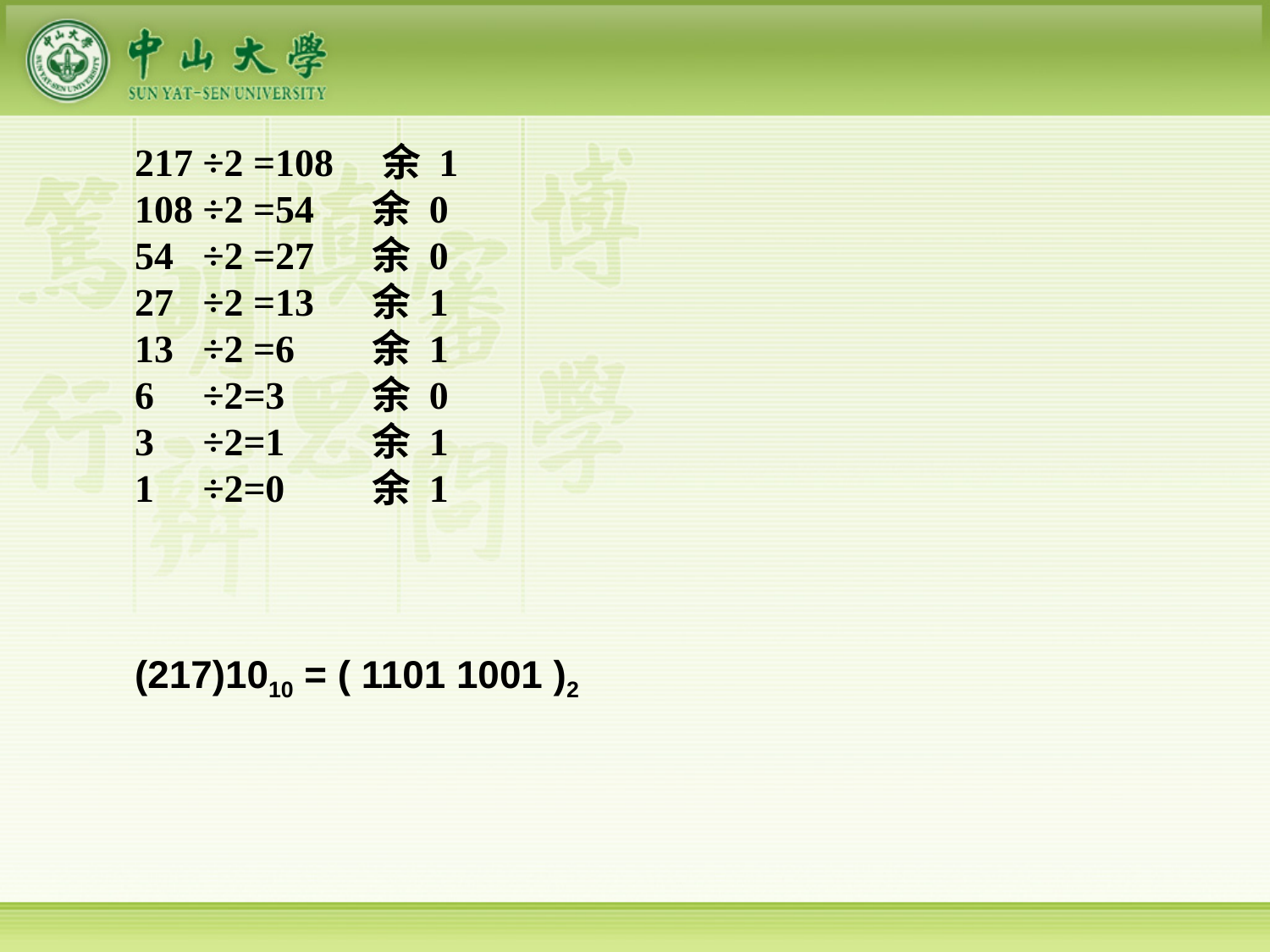

217 ÷2 =108    余 1
108 ÷2 =54     余 0
54   ÷2 =27     余 0
27   ÷2 =13     余 1
13   ÷2 =6       余 1
6     ÷2=3        余 0
3     ÷2=1        余 1
1     ÷2=0        余 1

(217)1010 = ( 1101 1001 )2

56